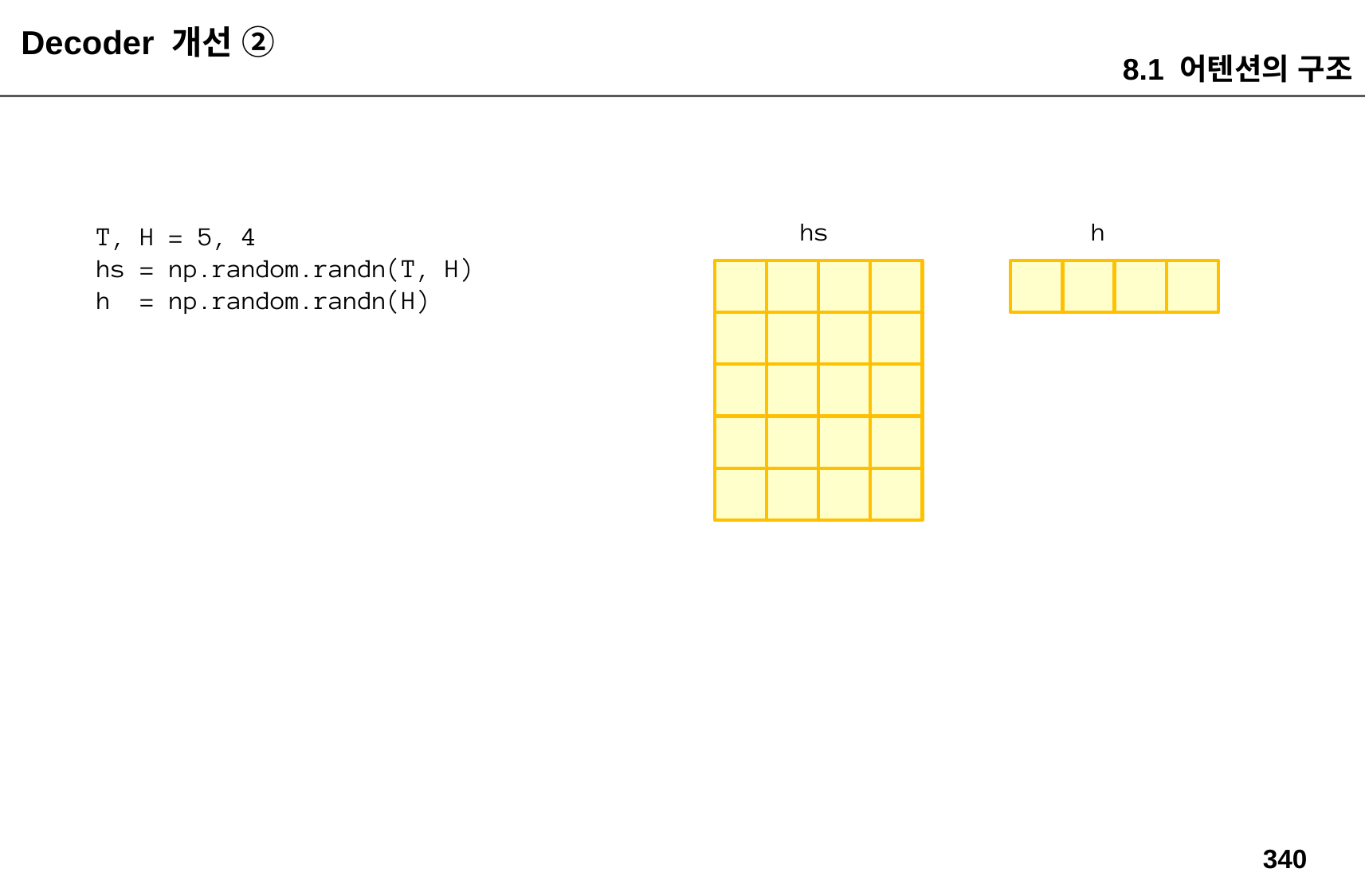

Decoder 개선 ②
8.1 어텐션의 구조
hs
h
T, H = 5, 4
hs = np.random.randn(T, H)
h  = np.random.randn(H)